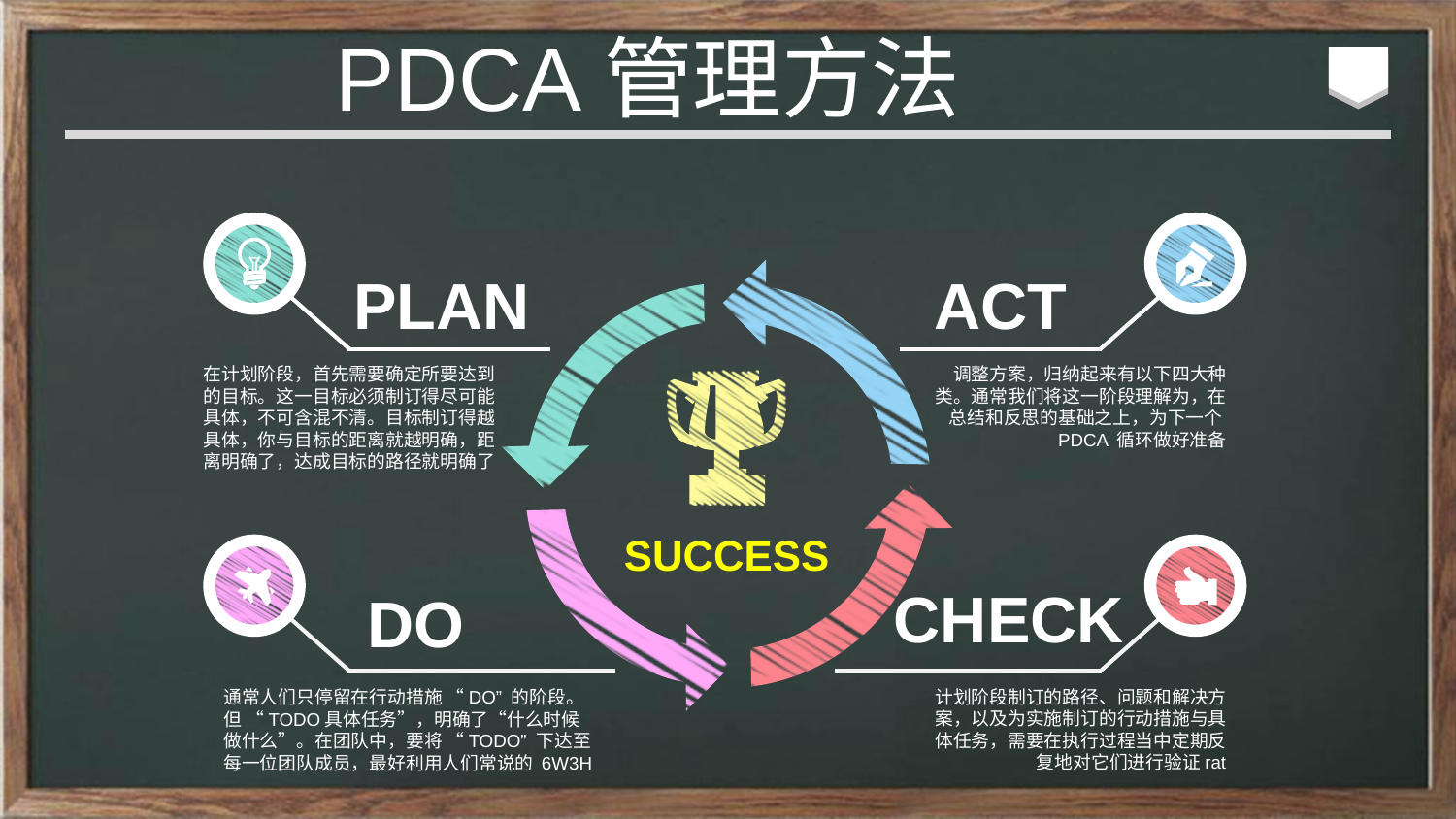

PDCA管理方法
9

PLAN
在计划阶段，首先需要确定所要达到的目标。这一目标必须制订得尽可能具体，不可含混不清。目标制订得越具体，你与目标的距离就越明确，距离明确了，达成目标的路径就明确了
ACT
计划阶段制订的路径、问题和解决方案，以及为实施制订的行动措施与具体任务，需要在执行过程当中定期反复地对它们进行验证rat

调整方案，归纳起来有以下四大种类。通常我们将这一阶段理解为，在总结和反思的基础之上，为下一个PDCA 循环做好准备
DO

SUCCESS

CHECK
通常人们只停留在行动措施 “DO” 的阶段。但 “TODO具体任务”，明确了“什么时候做什么”。在团队中，要将 “TODO” 下达至每一位团队成员，最好利用人们常说的 6W3H